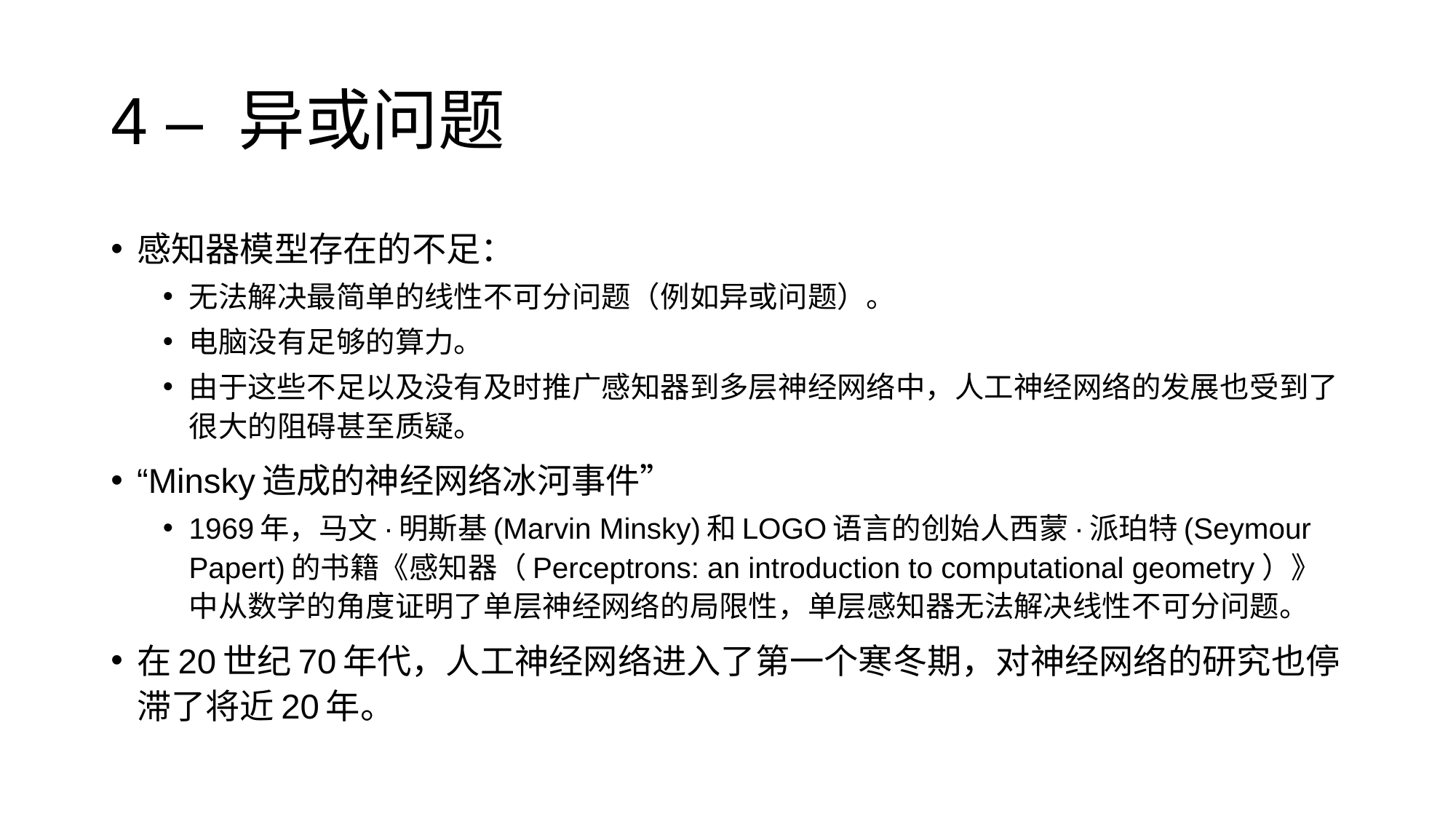

# 4 – 异或问题
感知器模型存在的不足：
无法解决最简单的线性不可分问题（例如异或问题）。
电脑没有足够的算力。
由于这些不足以及没有及时推广感知器到多层神经网络中，人工神经网络的发展也受到了很大的阻碍甚至质疑。
“Minsky造成的神经网络冰河事件”
1969年，马文·明斯基(Marvin Minsky)和LOGO语言的创始人西蒙·派珀特(Seymour Papert)的书籍《感知器（Perceptrons: an introduction to computational geometry）》中从数学的角度证明了单层神经网络的局限性，单层感知器无法解决线性不可分问题。
在20世纪70年代，人工神经网络进入了第一个寒冬期，对神经网络的研究也停滞了将近20年。